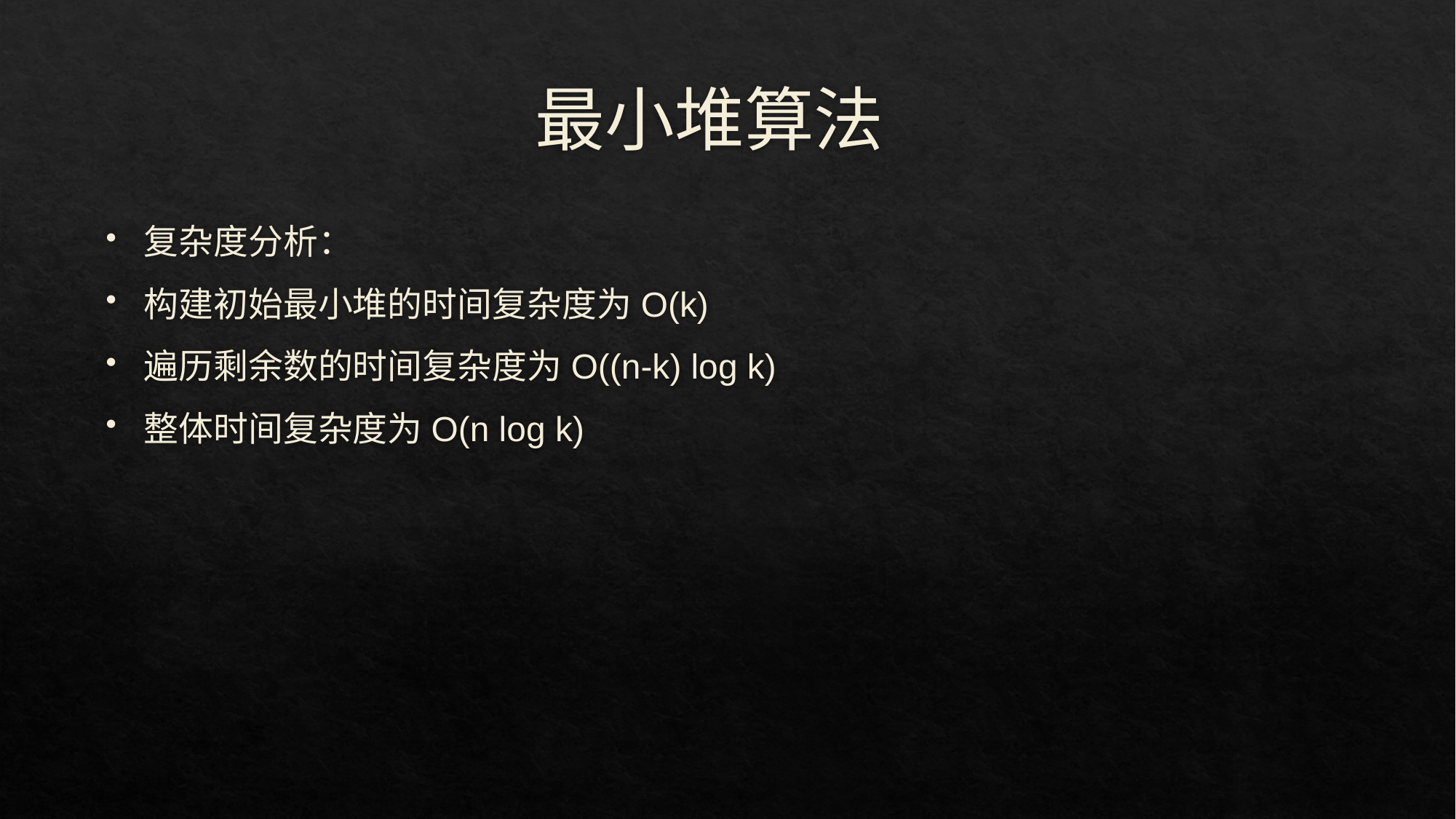

# 最小堆算法
复杂度分析：
构建初始最小堆的时间复杂度为O(k)
遍历剩余数的时间复杂度为O((n-k) log k)
整体时间复杂度为O(n log k)